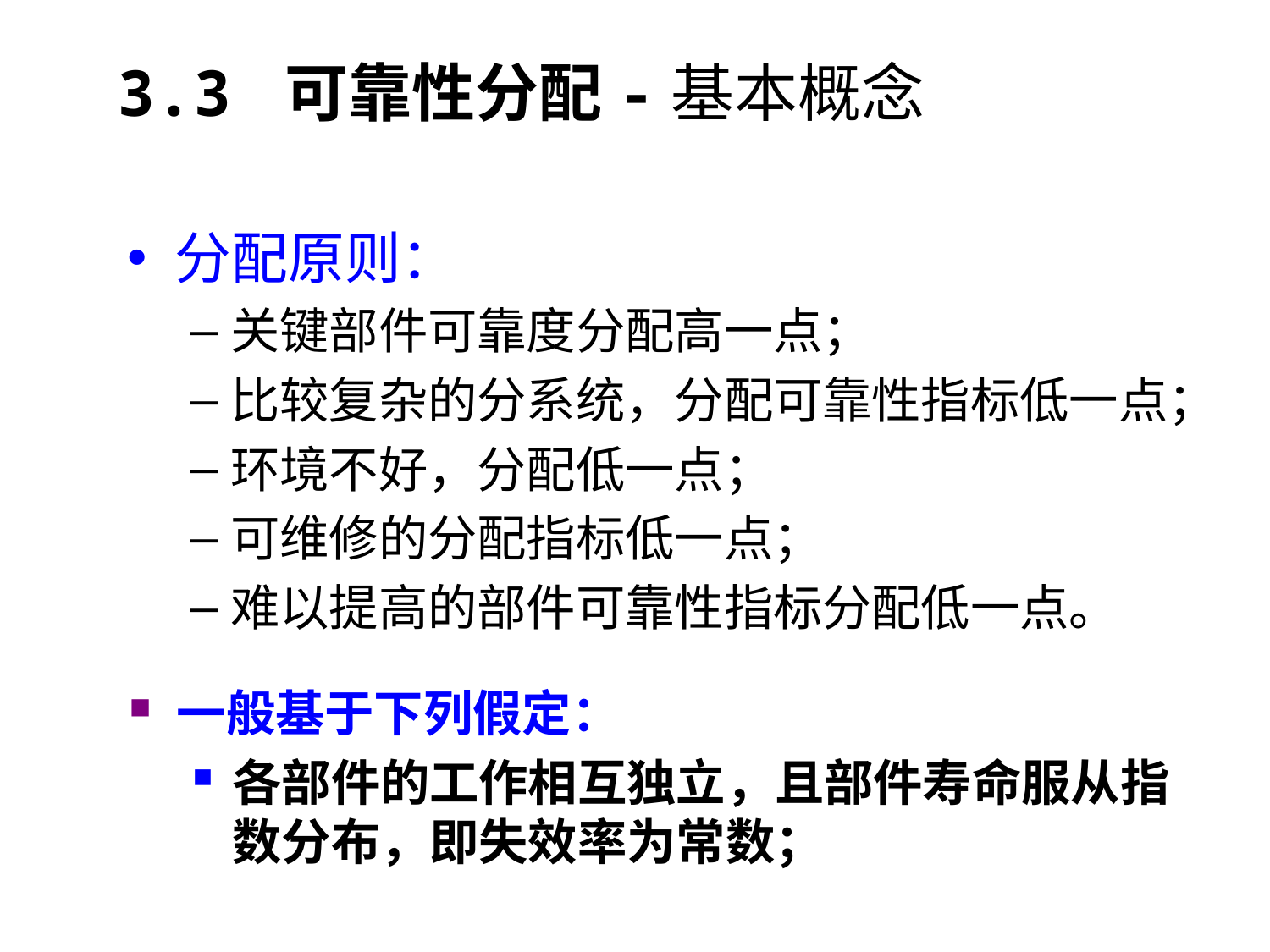

3.3 可靠性分配-基本概念
分配原则：
关键部件可靠度分配高一点；
比较复杂的分系统，分配可靠性指标低一点；
环境不好，分配低一点；
可维修的分配指标低一点；
难以提高的部件可靠性指标分配低一点。
一般基于下列假定：
各部件的工作相互独立，且部件寿命服从指数分布，即失效率为常数；